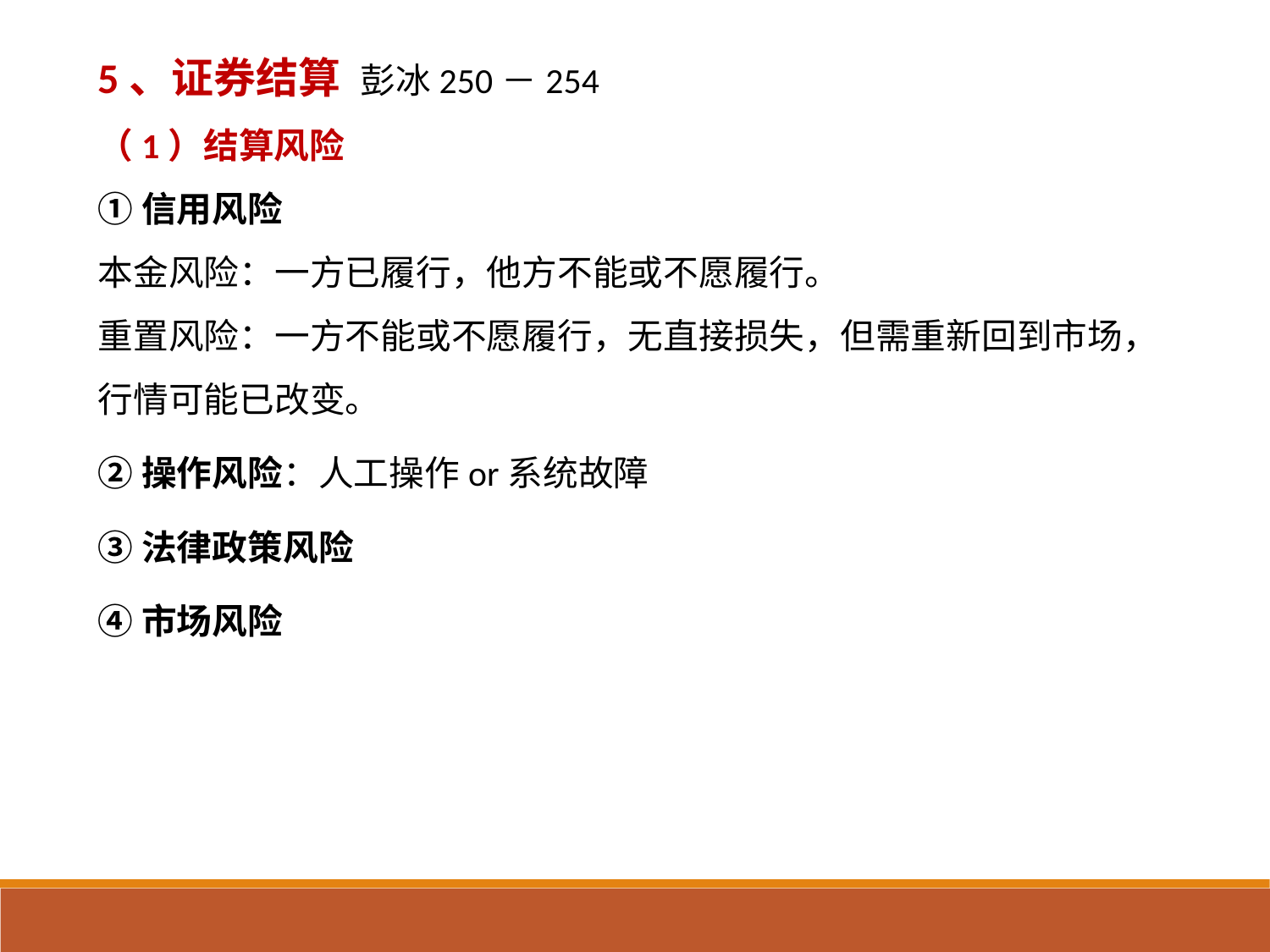

5、证券结算  彭冰250－254
（1）结算风险
①信用风险
本金风险：一方已履行，他方不能或不愿履行。
重置风险：一方不能或不愿履行，无直接损失，但需重新回到市场，行情可能已改变。
②操作风险：人工操作or系统故障
③法律政策风险
④市场风险